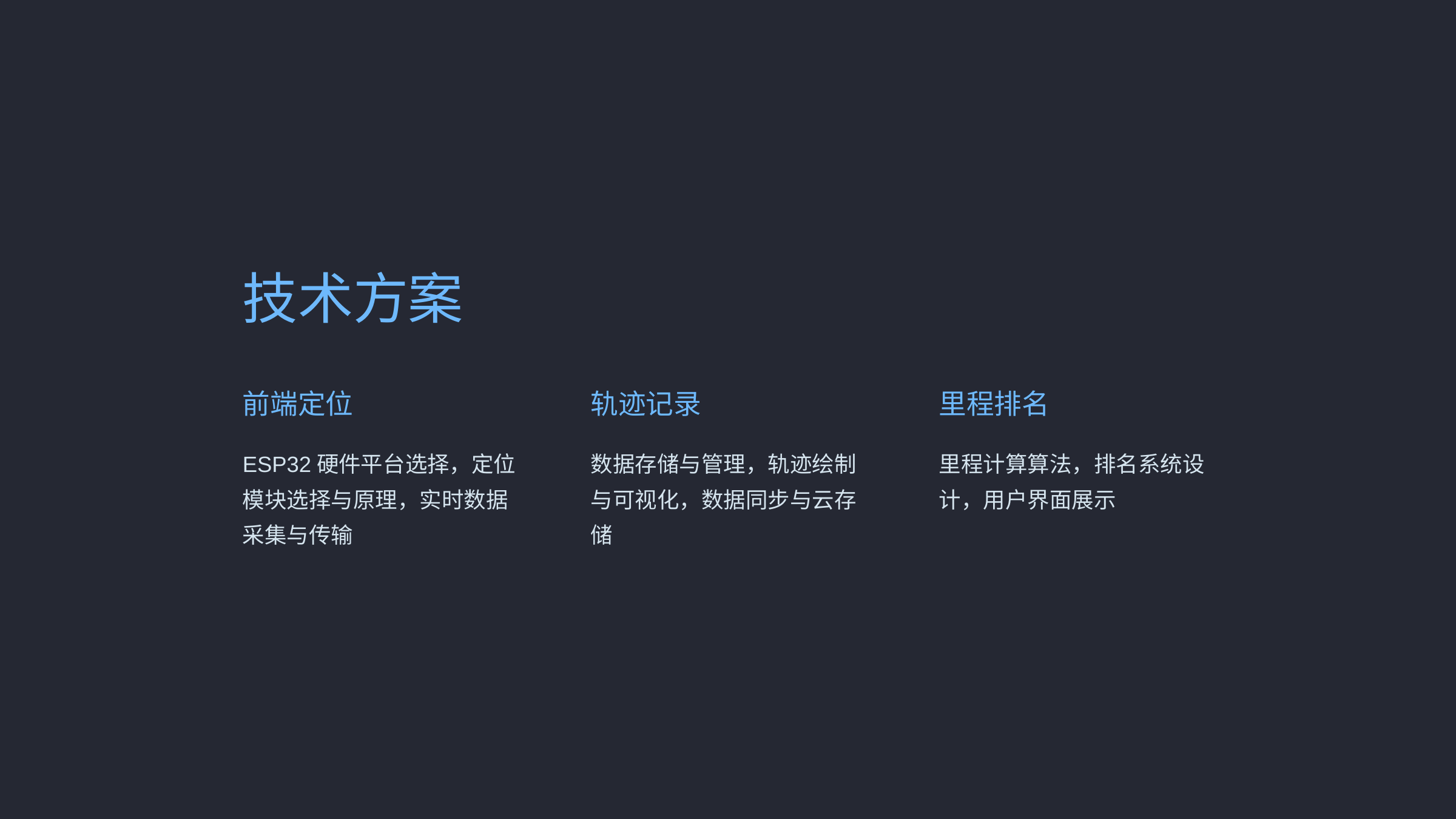

技术方案
前端定位
轨迹记录
里程排名
ESP32硬件平台选择，定位模块选择与原理，实时数据采集与传输
数据存储与管理，轨迹绘制与可视化，数据同步与云存储
里程计算算法，排名系统设计，用户界面展示